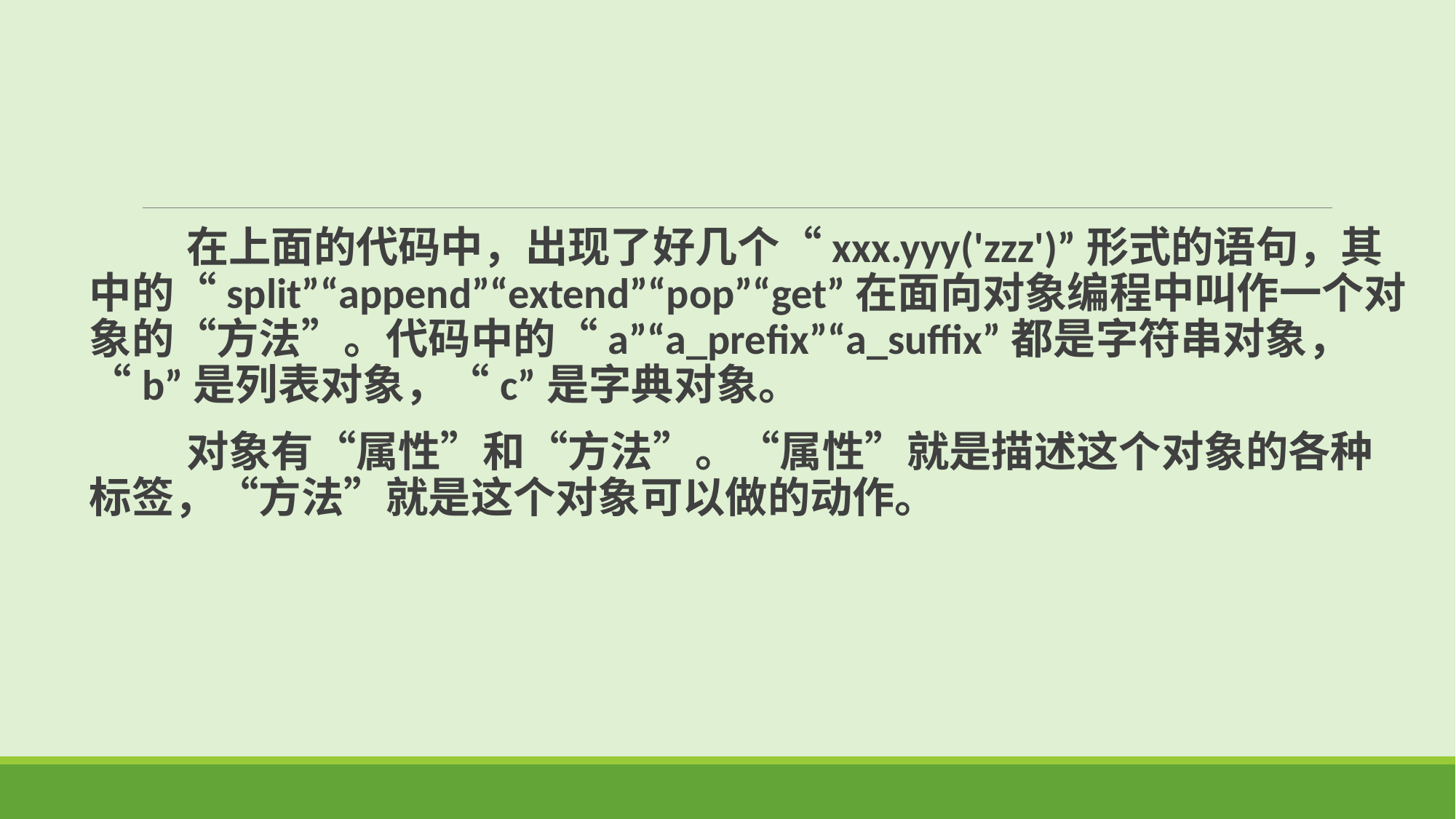

在上面的代码中，出现了好几个“xxx.yyy('zzz')”形式的语句，其中的“split”“append”“extend”“pop”“get”在面向对象编程中叫作一个对象的“方法”。代码中的“a”“a_prefix”“a_suffix”都是字符串对象，“b”是列表对象，“c”是字典对象。
         对象有“属性”和“方法”。“属性”就是描述这个对象的各种标签，“方法”就是这个对象可以做的动作。